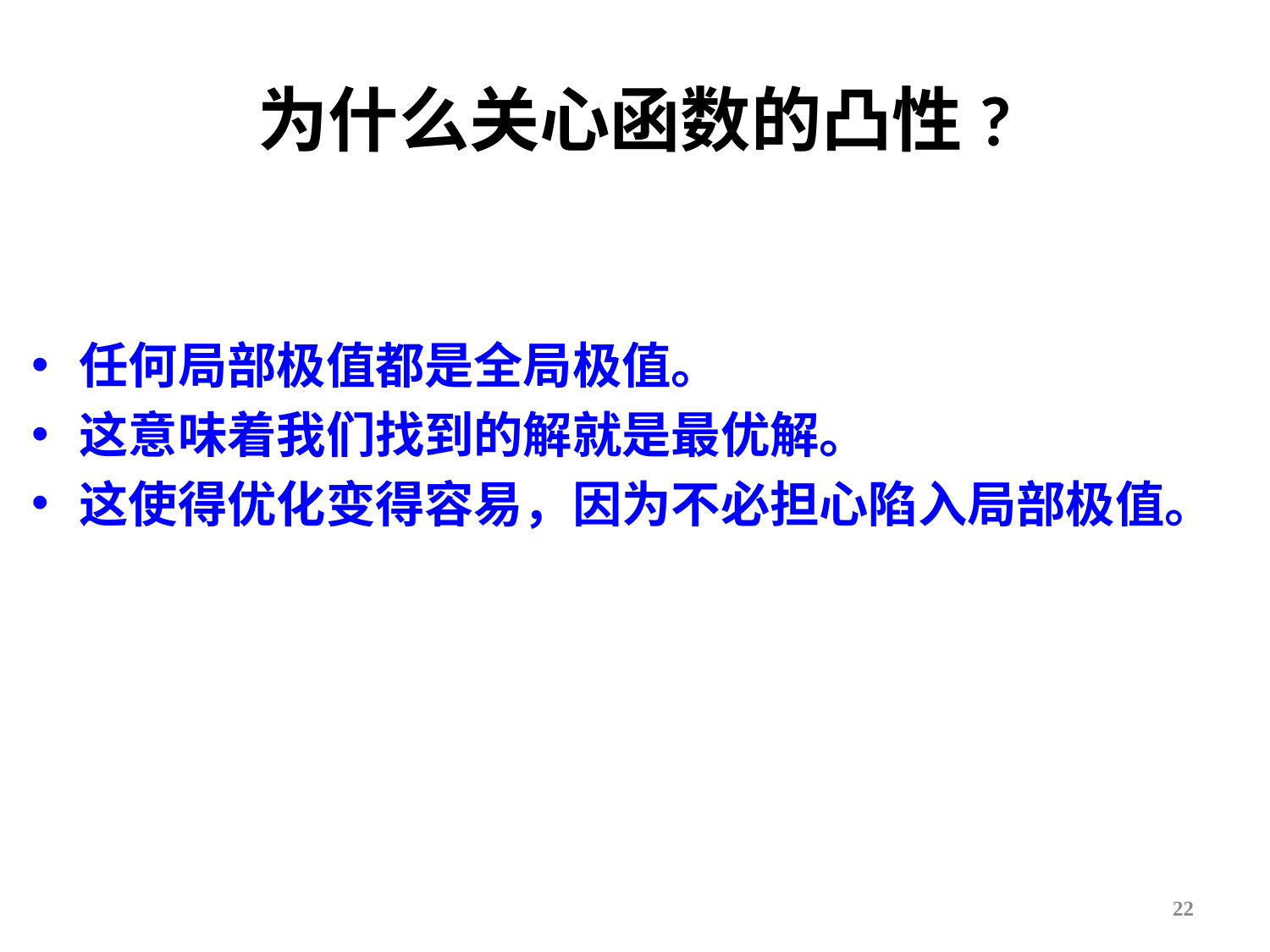

# 为什么关心函数的凸性?
任何局部极值都是全局极值。
这意味着我们找到的解就是最优解。
这使得优化变得容易，因为不必担心陷入局部极值。
22